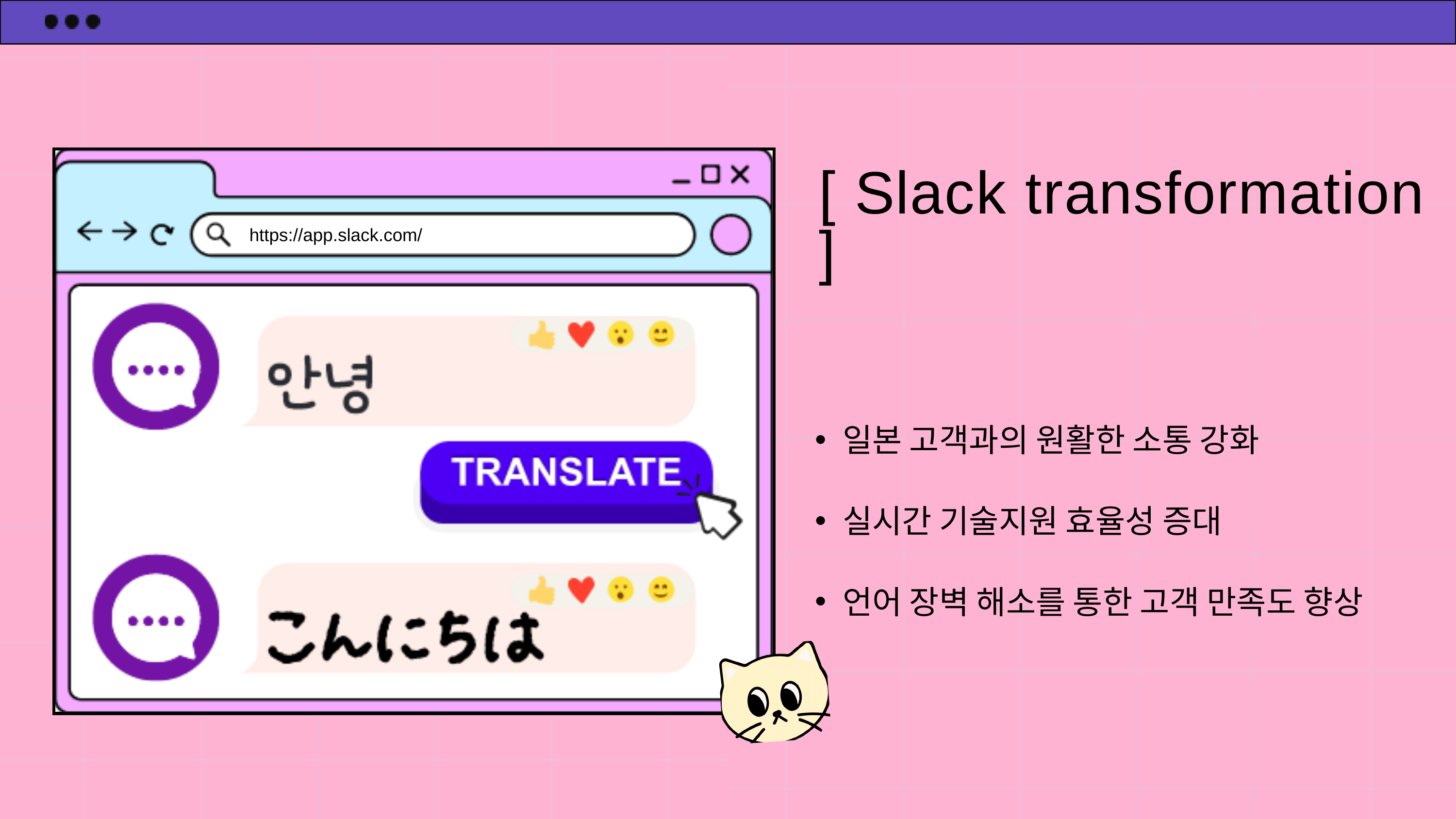

[ Slack transformation ]
https://app.slack.com/

일본 고객과의 원활한 소통 강화
실시간 기술지원 효율성 증대
언어 장벽 해소를 통한 고객 만족도 향상